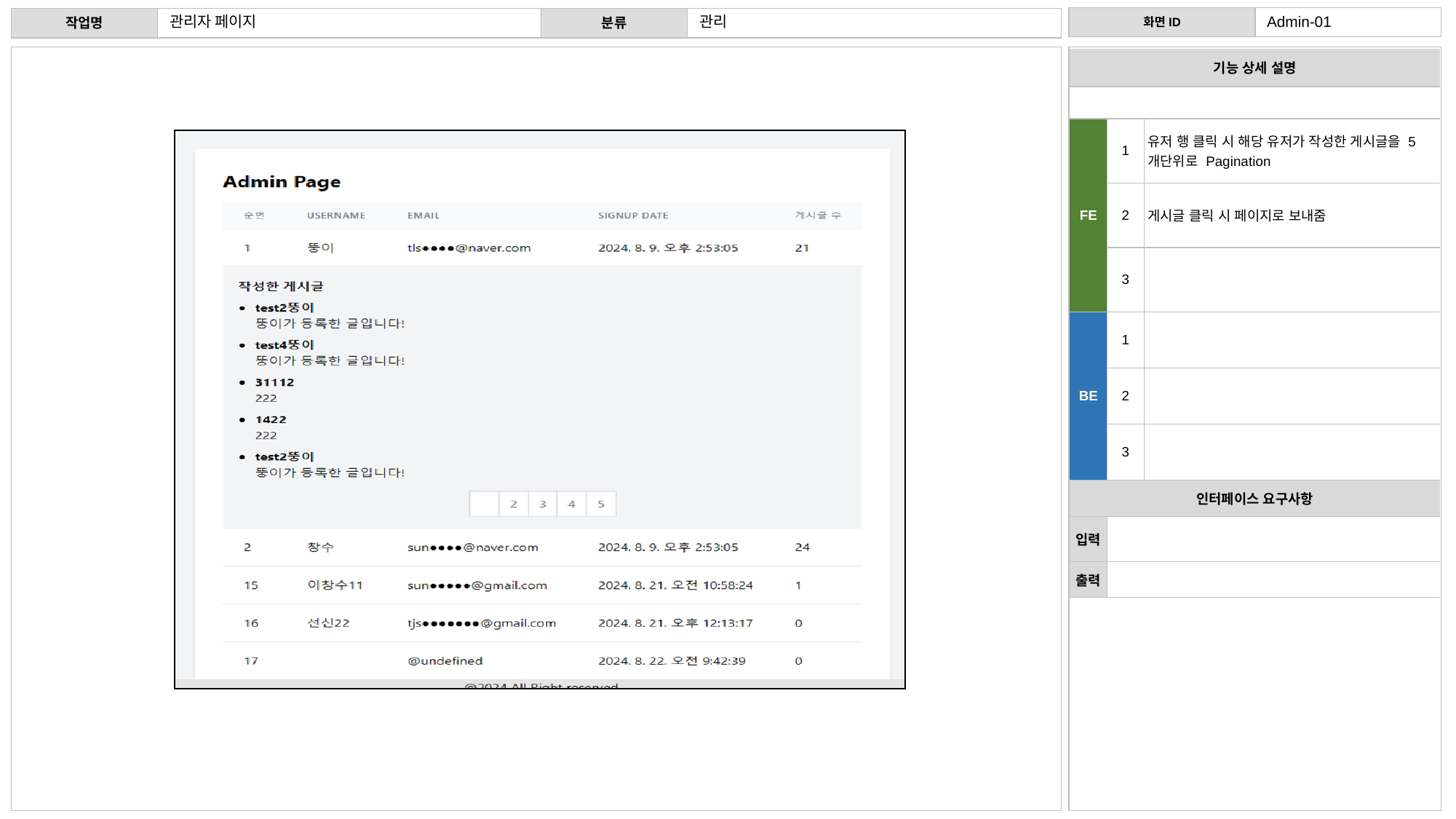

관리자 페이지
관리
Admin-01

| 기능 상세 설명 | 기능 상세 설명 |  |
| --- | --- | --- |
|  | 서비스 이용을 위한 회원 가입 | 서비스 이용을 위한 회원 가입 |
| FE | 1 | 유저 행 클릭 시 해당 유저가 작성한 게시글을 5개단위로 Pagination |
|  | 2 | 게시글 클릭 시 페이지로 보내줌 |
|  | 3 |  |
| BE | 1 |  |
|  | 2 |  |
|  | 3 |  |
| 인터페이스 요구사항 | 인터페이스 요구사항 |  |
| 입력 |  | 이메일(아이디), 이름, 비밀번호, 비밀번호 확인 입력 후 회원 가입 버튼 클릭 |
| 출력 |  | 로그인 페이지 |

관리자 페이지 게시글 확인